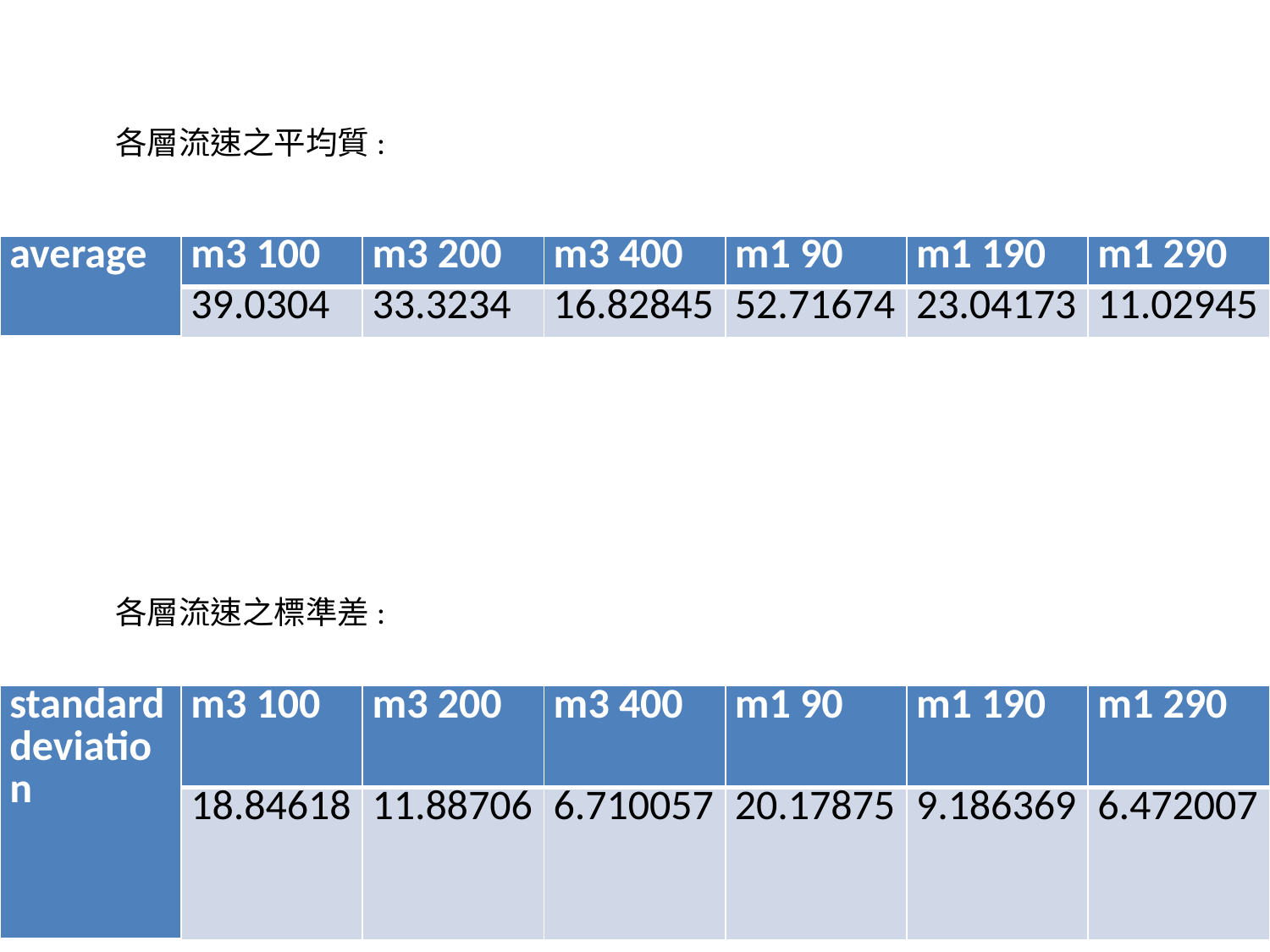

各層流速之平均質:
| average | m3 100 | m3 200 | m3 400 | m1 90 | m1 190 | m1 290 |
| --- | --- | --- | --- | --- | --- | --- |
|  | 39.0304 | 33.3234 | 16.82845 | 52.71674 | 23.04173 | 11.02945 |
各層流速之標準差:
| standard deviation | m3 100 | m3 200 | m3 400 | m1 90 | m1 190 | m1 290 |
| --- | --- | --- | --- | --- | --- | --- |
|  | 18.84618 | 11.88706 | 6.710057 | 20.17875 | 9.186369 | 6.472007 |
5